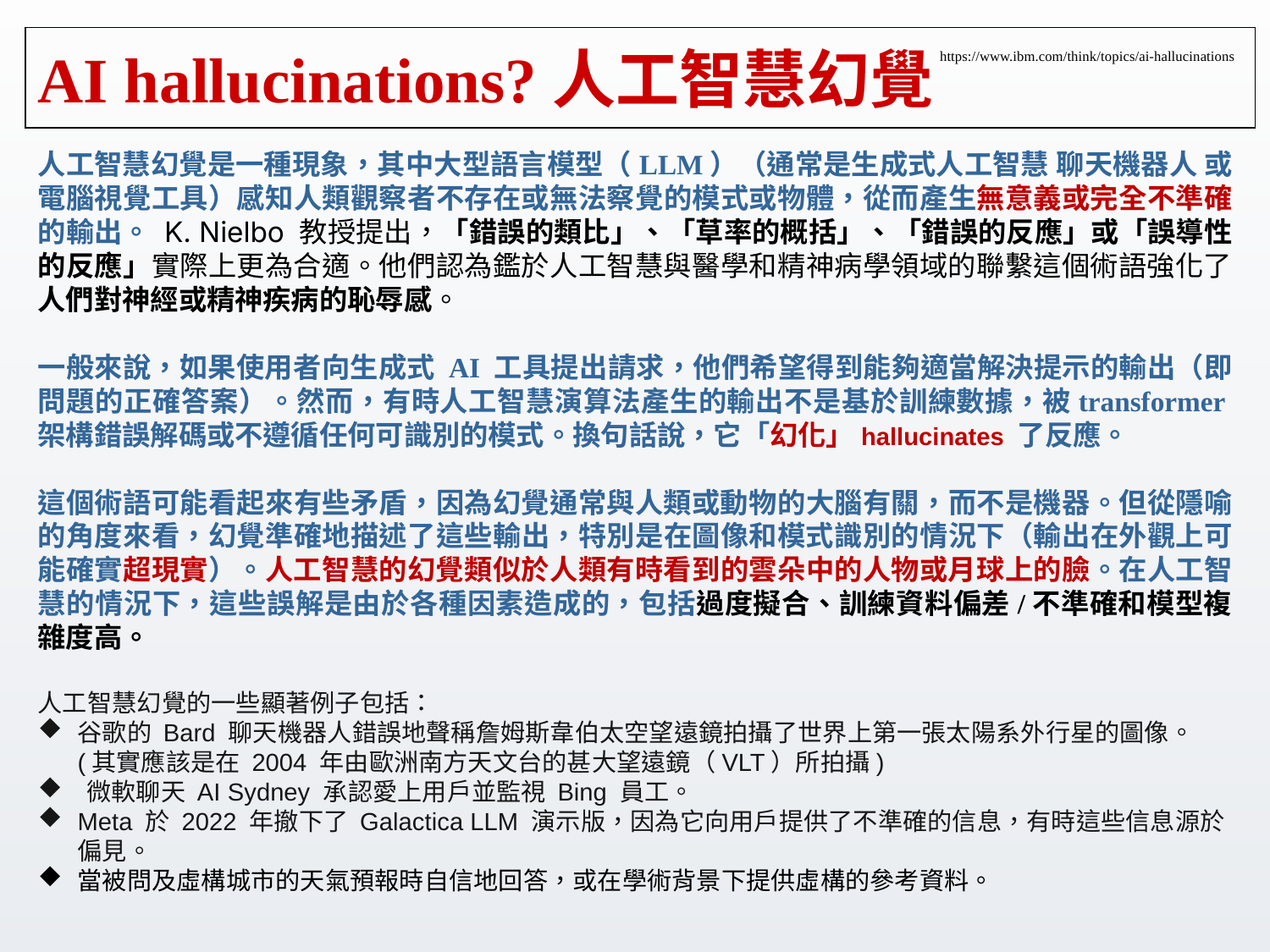

# AI hallucinations?人工智慧幻覺
https://www.ibm.com/think/topics/ai-hallucinations
人工智慧幻覺是一種現象，其中大型語言模型（LLM）（通常是生成式人工智慧 聊天機器人 或電腦視覺工具）感知人類觀察者不存在或無法察覺的模式或物體，從而產生無意義或完全不準確的輸出。 K. Nielbo 教授提出，「錯誤的類比」、「草率的概括」、「錯誤的反應」或「誤導性的反應」實際上更為合適。他們認為鑑於人工智慧與醫學和精神病學領域的聯繫這個術語強化了人們對神經或精神疾病的恥辱感。

一般來說，如果使用者向生成式 AI 工具提出請求，他們希望得到能夠適當解決提示的輸出（即問題的正確答案）。然而，有時人工智慧演算法產生的輸出不是基於訓練數據，被transformer架構錯誤解碼或不遵循任何可識別的模式。換句話說，它「幻化」hallucinates 了反應。

這個術語可能看起來有些矛盾，因為幻覺通常與人類或動物的大腦有關，而不是機器。但從隱喻的角度來看，幻覺準確地描述了這些輸出，特別是在圖像和模式識別的情況下（輸出在外觀上可能確實超現實）。人工智慧的幻覺類似於人類有時看到的雲朵中的人物或月球上的臉。在人工智慧的情況下，這些誤解是由於各種因素造成的，包括過度擬合、訓練資料偏差/不準確和模型複雜度高。

人工智慧幻覺的一些顯著例子包括：
谷歌的 Bard 聊天機器人錯誤地聲稱詹姆斯韋伯太空望遠鏡拍攝了世界上第一張太陽系外行星的圖像。(其實應該是在 2004 年由歐洲南方天文台的甚大望遠鏡（VLT）所拍攝)
 微軟聊天 AI Sydney 承認愛上用戶並監視 Bing 員工。
Meta 於 2022 年撤下了 Galactica LLM 演示版，因為它向用戶提供了不準確的信息，有時這些信息源於偏見。
當被問及虛構城市的天氣預報時自信地回答，或在學術背景下提供虛構的參考資料。